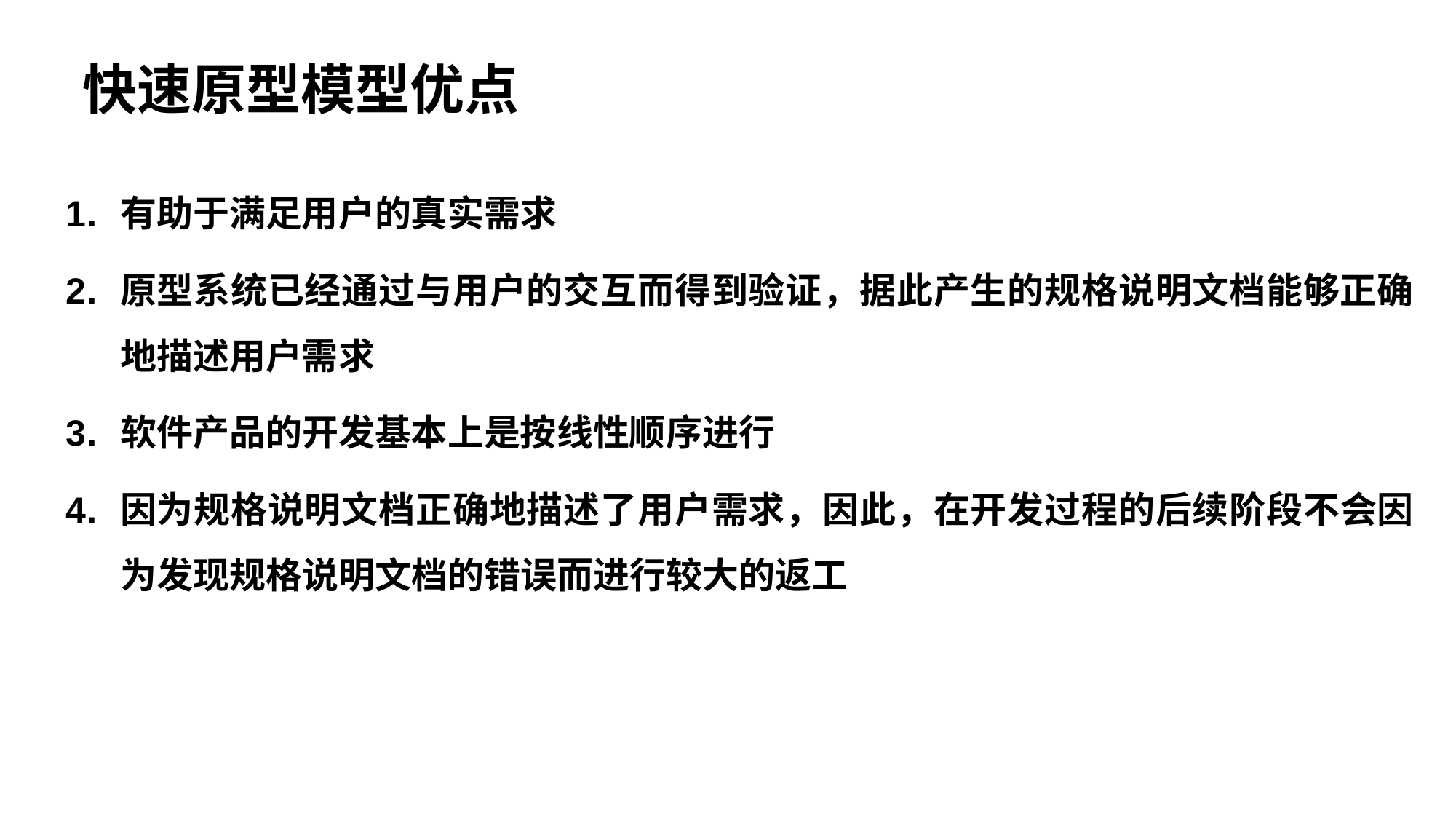

快速原型模型优点
有助于满足用户的真实需求
原型系统已经通过与用户的交互而得到验证，据此产生的规格说明文档能够正确地描述用户需求
软件产品的开发基本上是按线性顺序进行
因为规格说明文档正确地描述了用户需求，因此，在开发过程的后续阶段不会因为发现规格说明文档的错误而进行较大的返工